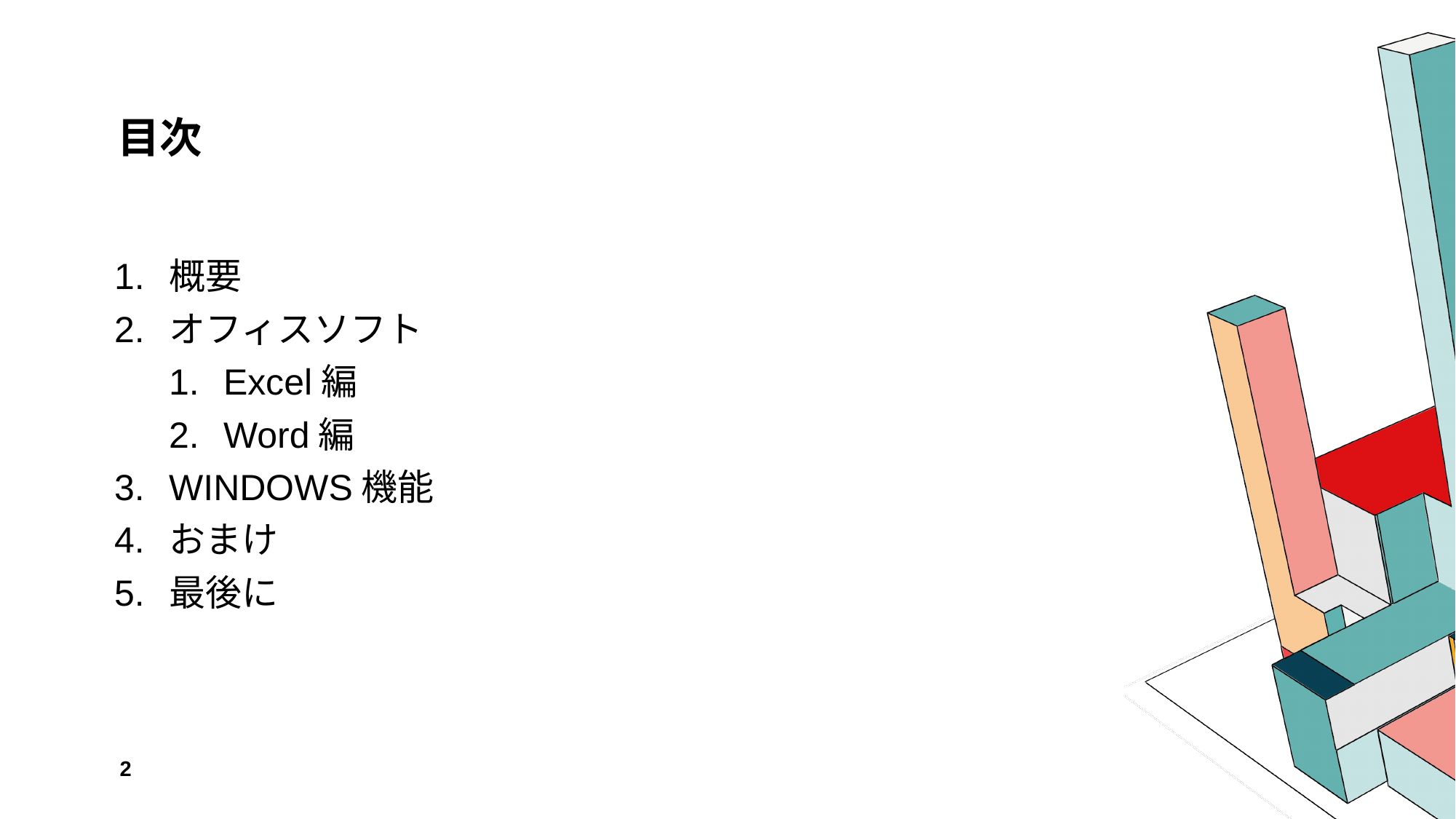

# 目次
概要
オフィスソフト
Excel編
Word編
WINDOWS機能
おまけ
最後に
2